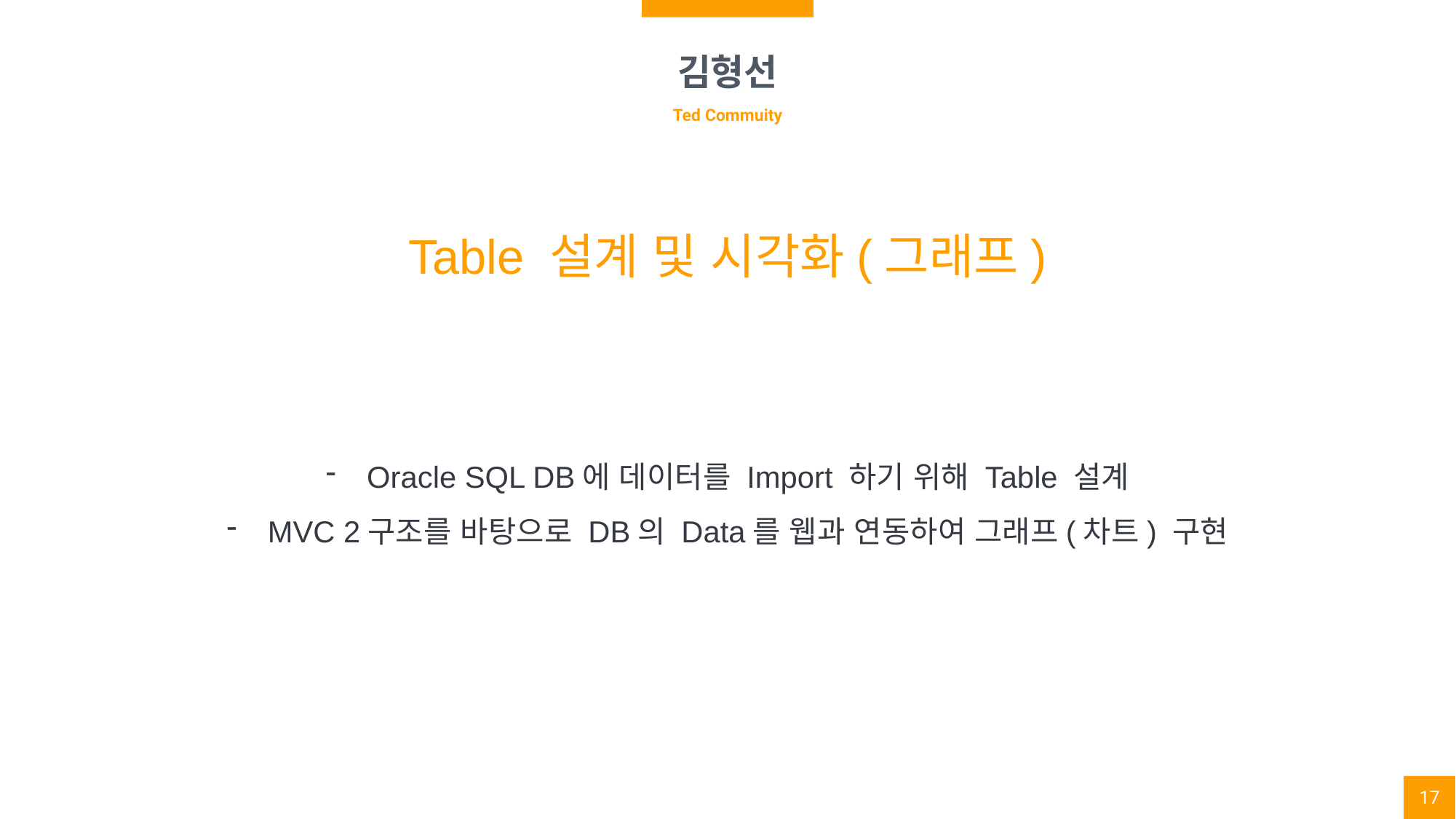

김형선
Ted Commuity
Table 설계 및 시각화(그래프)
Oracle SQL DB에 데이터를 Import 하기 위해 Table 설계
MVC 2구조를 바탕으로 DB의 Data를 웹과 연동하여 그래프(차트) 구현
17